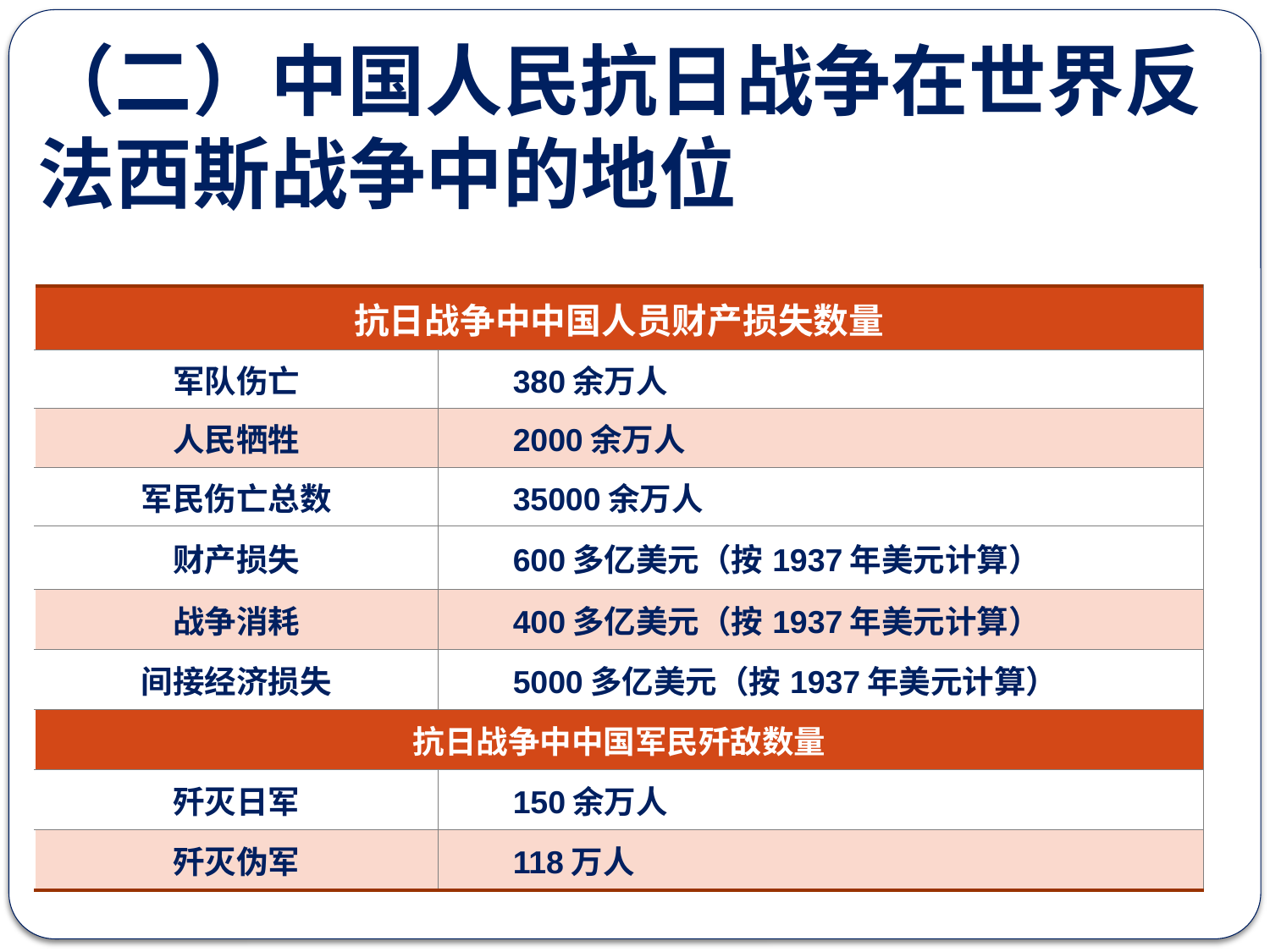

（二）中国人民抗日战争在世界反法西斯战争中的地位
| 抗日战争中中国人员财产损失数量 |  |
| --- | --- |
| 军队伤亡 | 380余万人 |
| 人民牺牲 | 2000余万人 |
| 军民伤亡总数 | 35000余万人 |
| 财产损失 | 600多亿美元（按1937年美元计算） |
| 战争消耗 | 400多亿美元（按1937年美元计算） |
| 间接经济损失 | 5000多亿美元（按1937年美元计算） |
| 抗日战争中中国军民歼敌数量 |  |
| 歼灭日军 | 150余万人 |
| 歼灭伪军 | 118万人 |